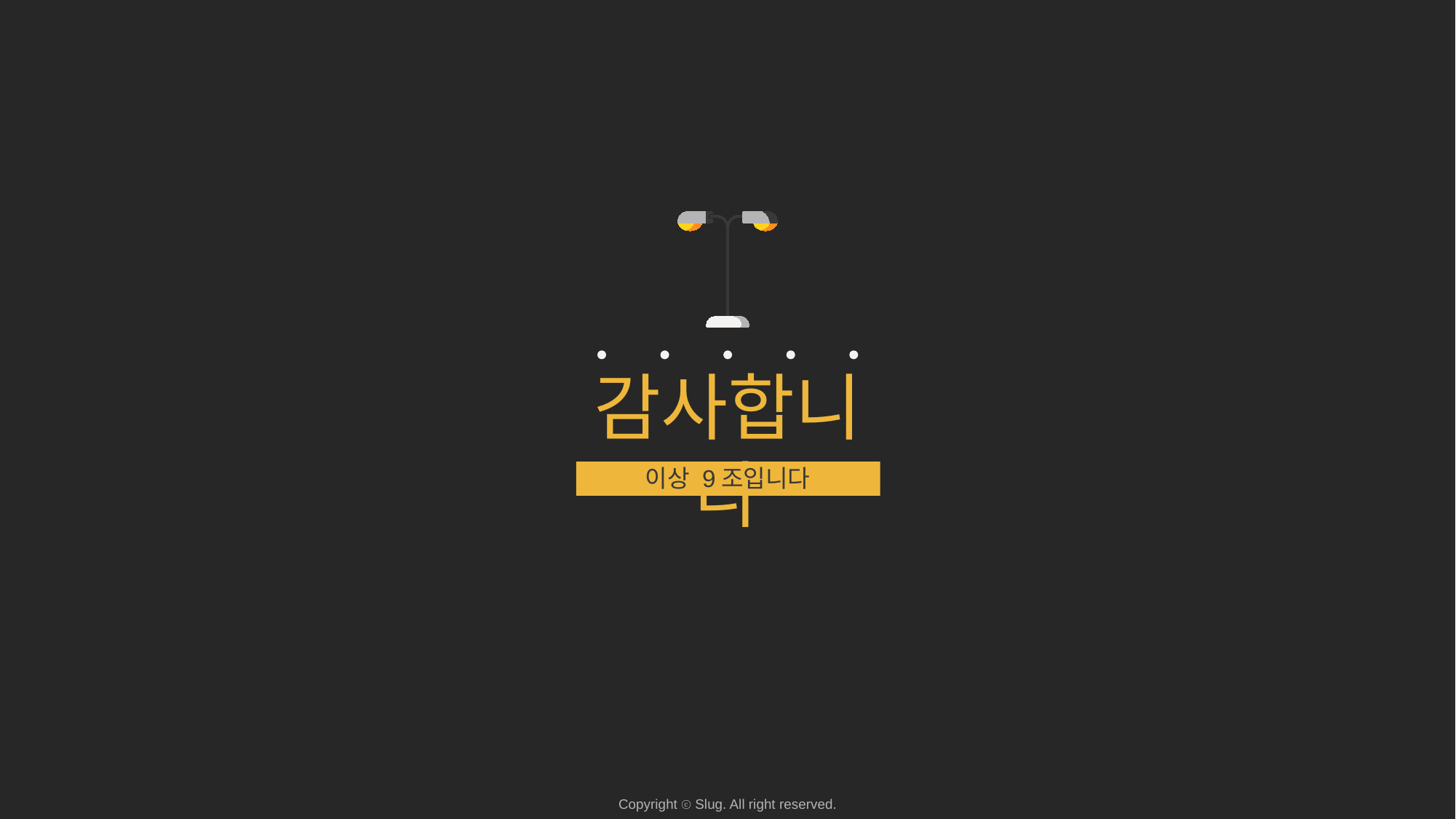

감사합니다
이상 9조입니다

Copyright ⓒ Slug. All right reserved.